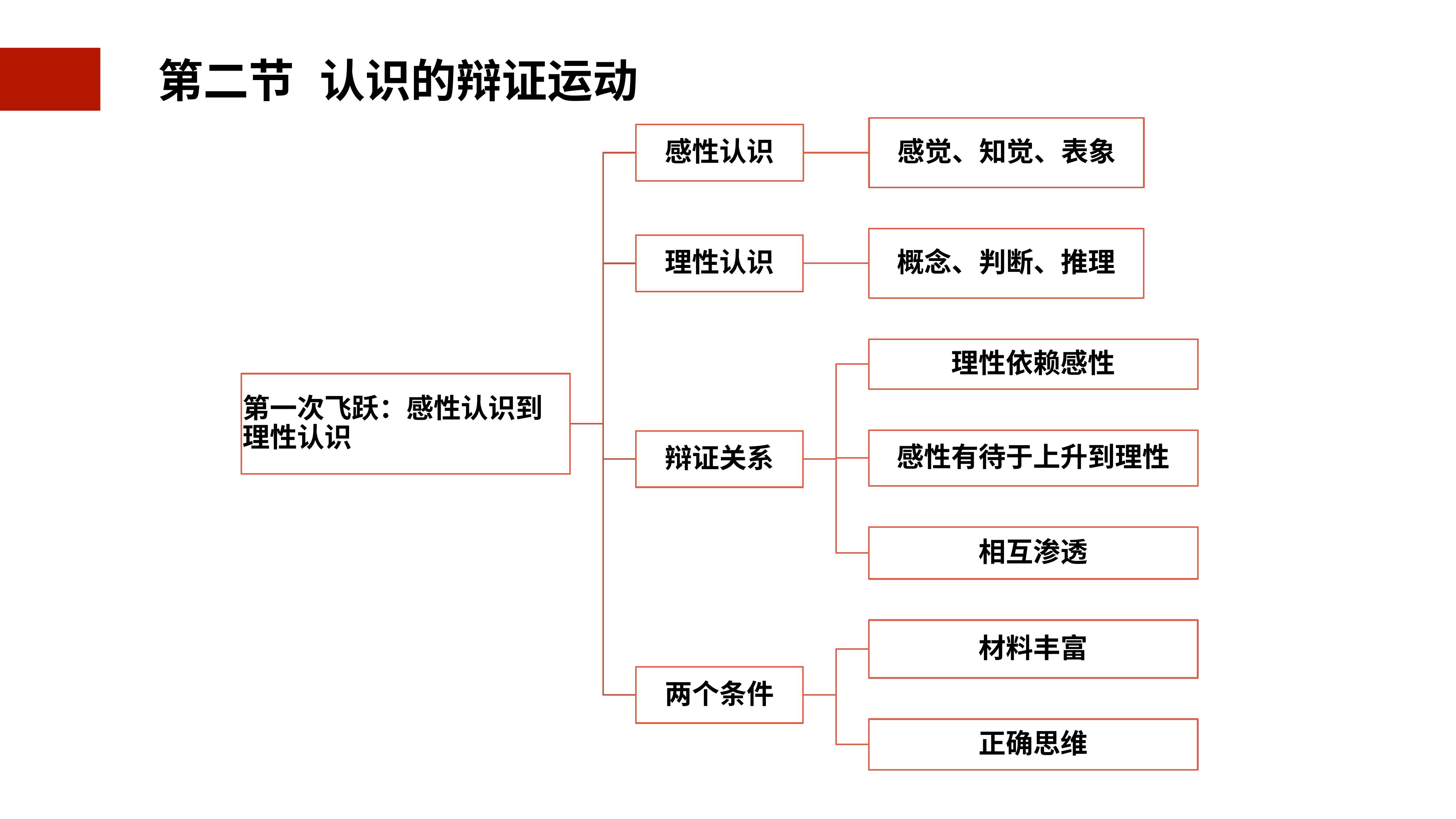

第一次飞跃：感性认识到理性认识
感性认识
感觉、知觉、表象
理性认识
概念、判断、推理
辩证关系
理性依赖感性
感性有待于上升到理性
相互渗透
两个条件
材料丰富
正确思维